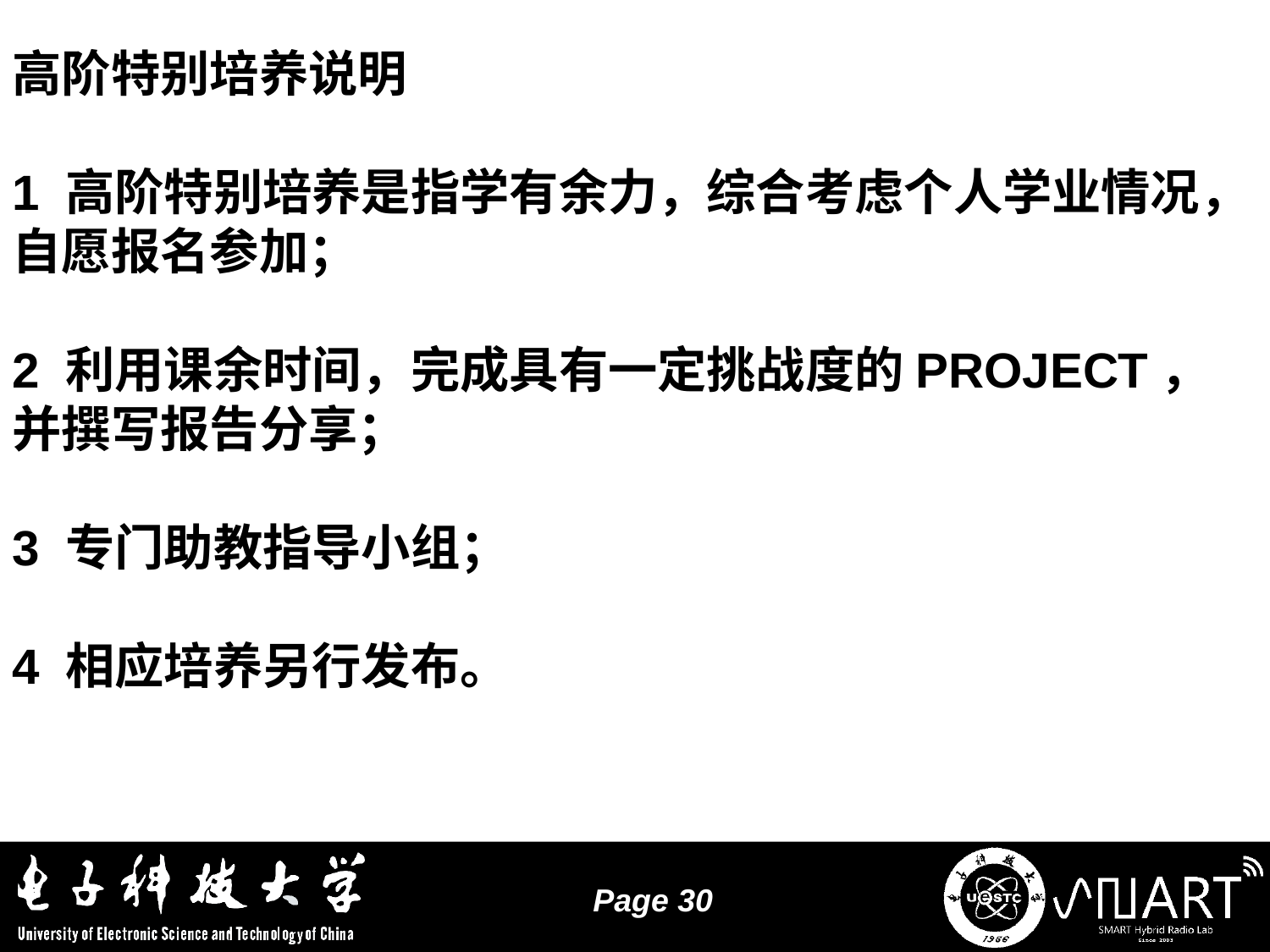

高阶特别培养说明

1 高阶特别培养是指学有余力，综合考虑个人学业情况，自愿报名参加；

2 利用课余时间，完成具有一定挑战度的PROJECT，并撰写报告分享；

3 专门助教指导小组；

4 相应培养另行发布。